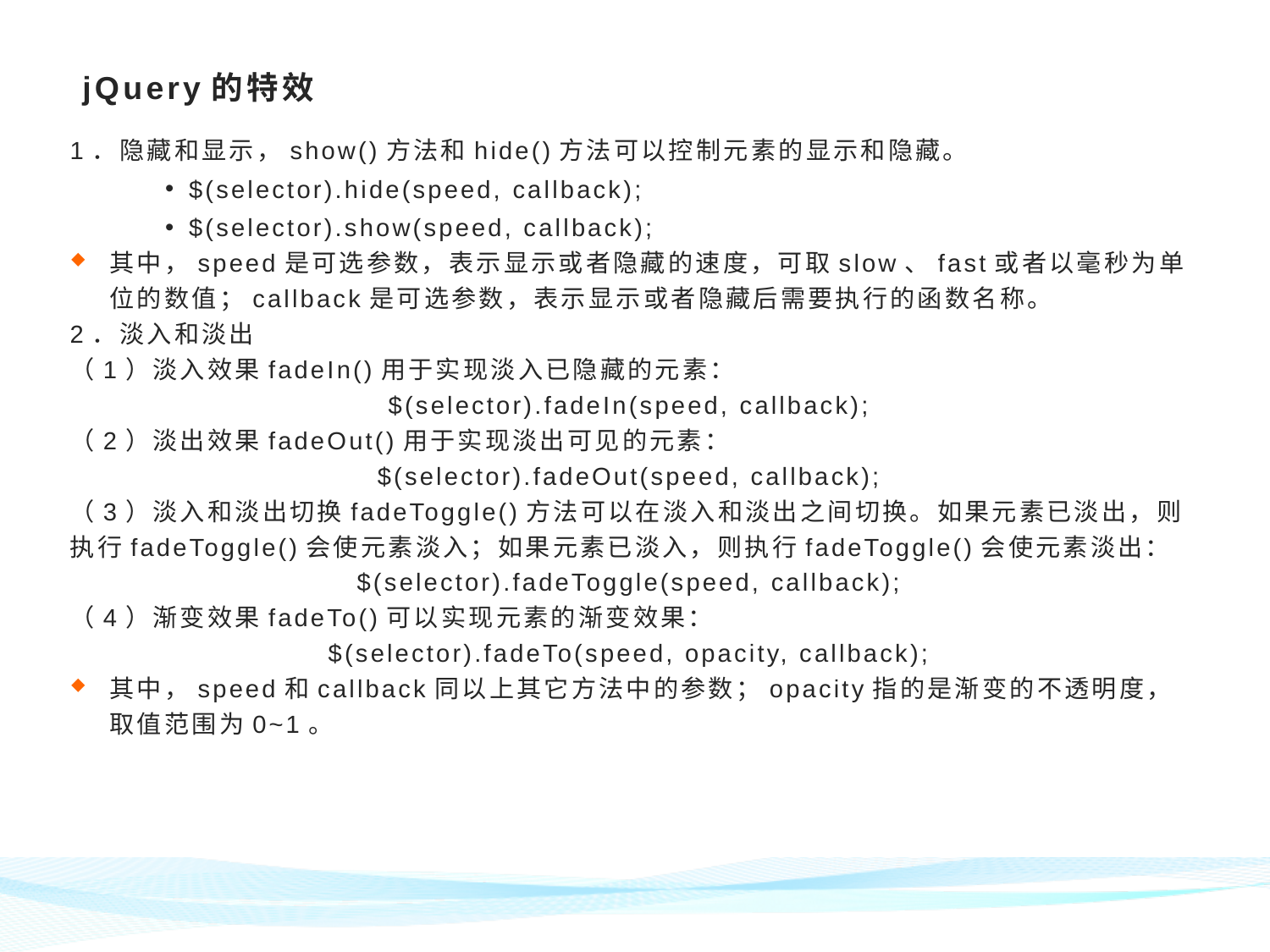

# jQuery的特效
1．隐藏和显示，show()方法和hide()方法可以控制元素的显示和隐藏。
$(selector).hide(speed, callback);
$(selector).show(speed, callback);
其中，speed是可选参数，表示显示或者隐藏的速度，可取slow、fast或者以毫秒为单位的数值；callback是可选参数，表示显示或者隐藏后需要执行的函数名称。
2．淡入和淡出
（1）淡入效果fadeIn()用于实现淡入已隐藏的元素：
$(selector).fadeIn(speed, callback);
（2）淡出效果fadeOut()用于实现淡出可见的元素：
$(selector).fadeOut(speed, callback);
（3）淡入和淡出切换fadeToggle()方法可以在淡入和淡出之间切换。如果元素已淡出，则执行fadeToggle()会使元素淡入；如果元素已淡入，则执行fadeToggle()会使元素淡出：
$(selector).fadeToggle(speed, callback);
（4）渐变效果fadeTo()可以实现元素的渐变效果：
$(selector).fadeTo(speed, opacity, callback);
其中，speed和callback同以上其它方法中的参数；opacity指的是渐变的不透明度，取值范围为0~1。

241